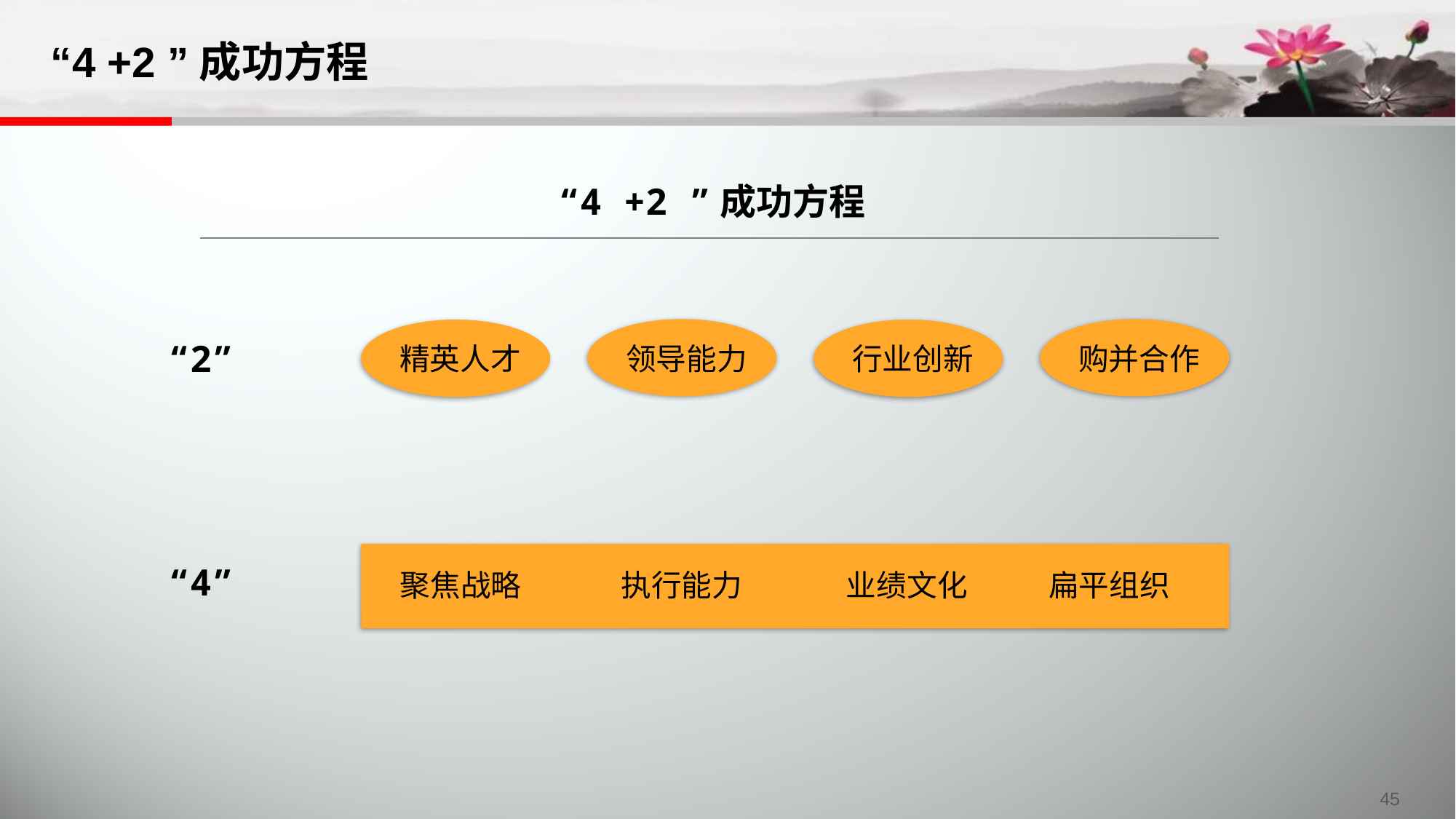

“4 +2 ”成功方程
“4 +2 ”成功方程
领导能力
购并合作
精英人才
行业创新
“2”

“4”
聚焦战略
执行能力
   业绩文化
     扁平组织
45